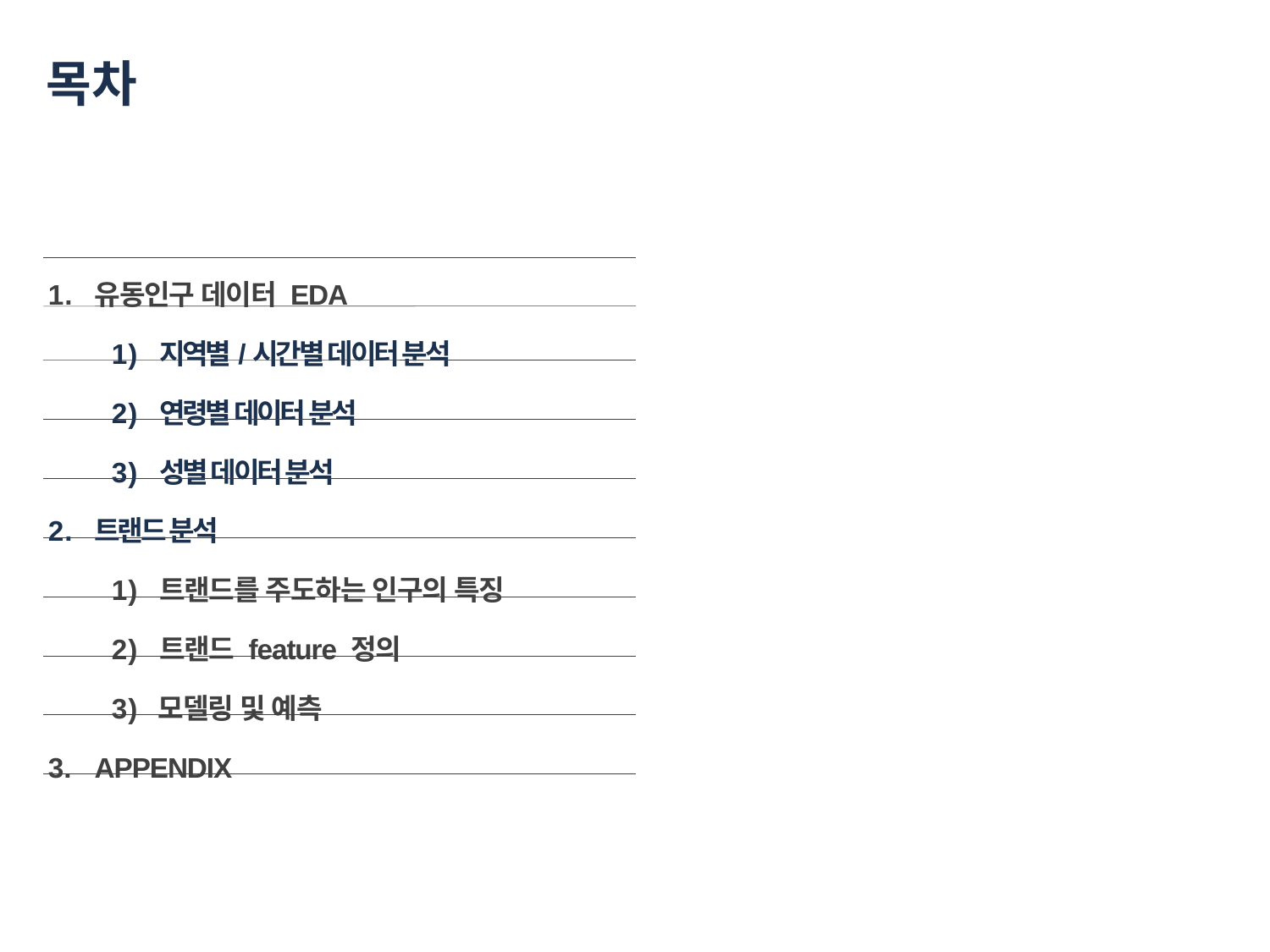

# 목차
유동인구 데이터 EDA
지역별/시간별 데이터 분석
연령별 데이터 분석
성별 데이터 분석
트랜드 분석
트랜드를 주도하는 인구의 특징
트랜드 feature 정의
모델링 및 예측
APPENDIX